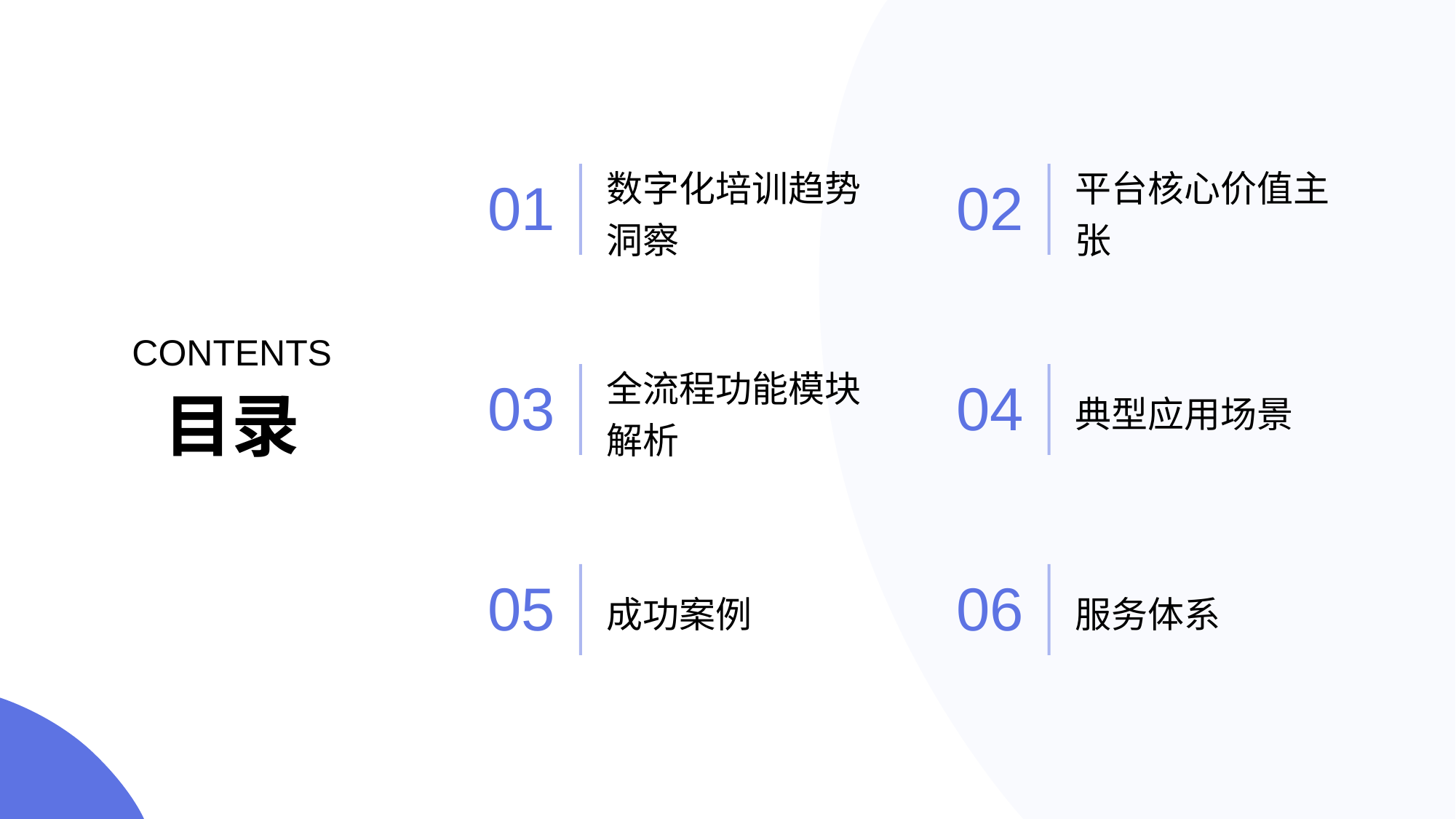

数字化培训趋势洞察
平台核心价值主张

01
02
# CONTENTS
全流程功能模块解析
典型应用场景

03
04
目录
成功案例
服务体系

05
06